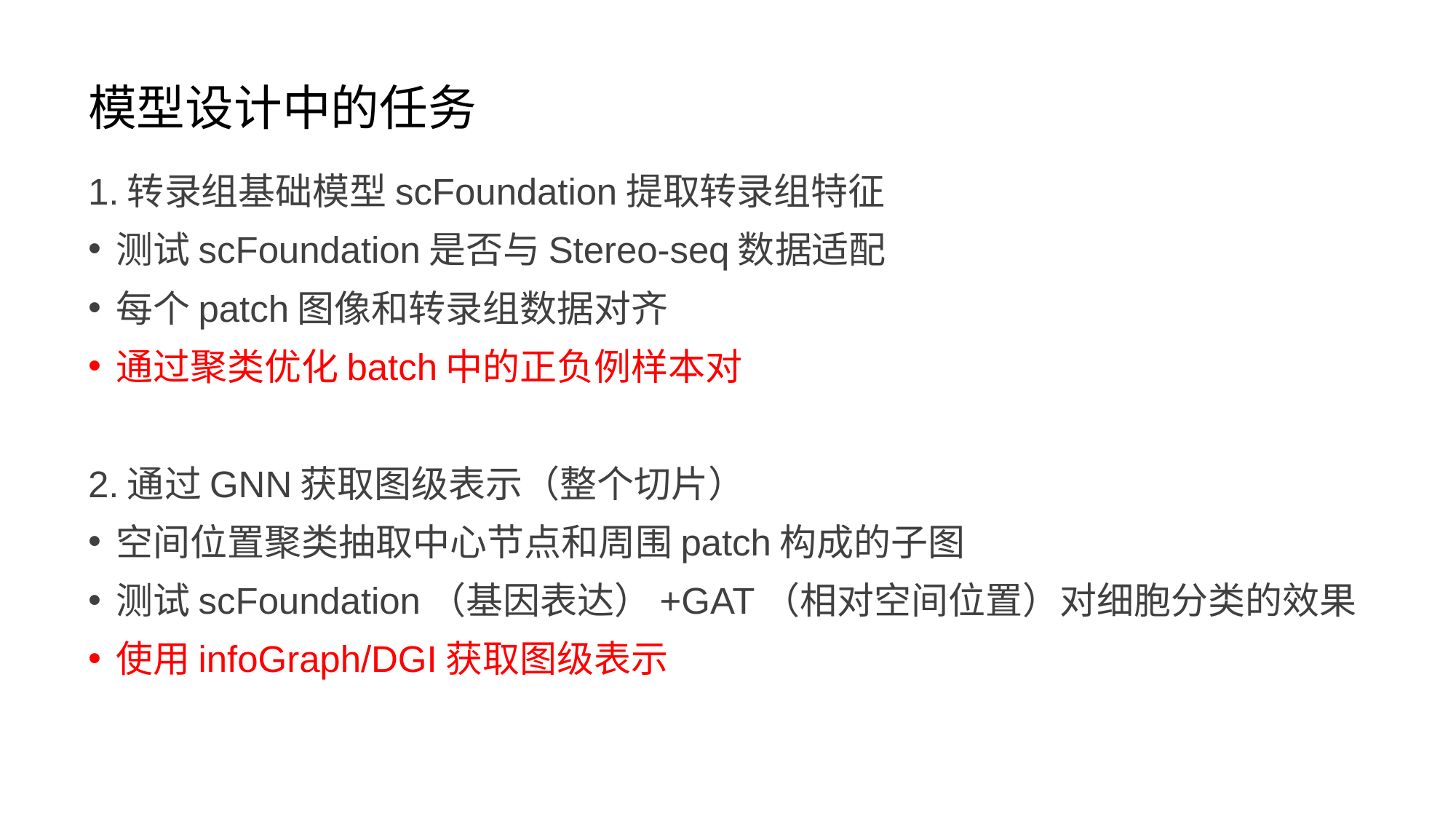

# 模型设计中的任务
1.转录组基础模型scFoundation提取转录组特征
测试scFoundation是否与Stereo-seq数据适配
每个patch图像和转录组数据对齐
通过聚类优化batch中的正负例样本对

2.通过GNN获取图级表示（整个切片）
空间位置聚类抽取中心节点和周围patch构成的子图
测试scFoundation（基因表达）+GAT（相对空间位置）对细胞分类的效果
使用infoGraph/DGI获取图级表示